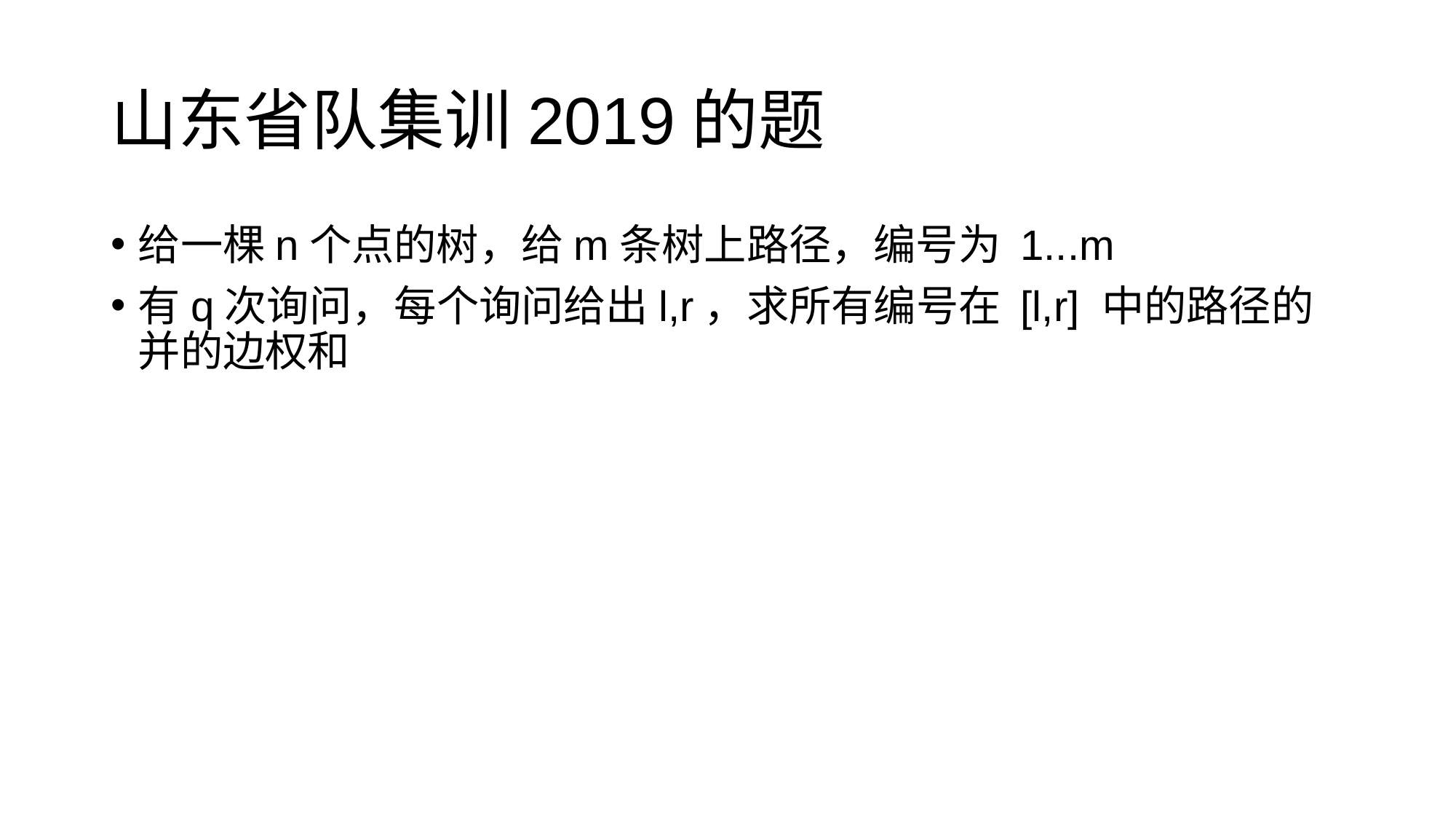

# 山东省队集训2019的题
给一棵n个点的树，给m条树上路径，编号为 1...m
有q次询问，每个询问给出l,r，求所有编号在 [l,r] 中的路径的并的边权和